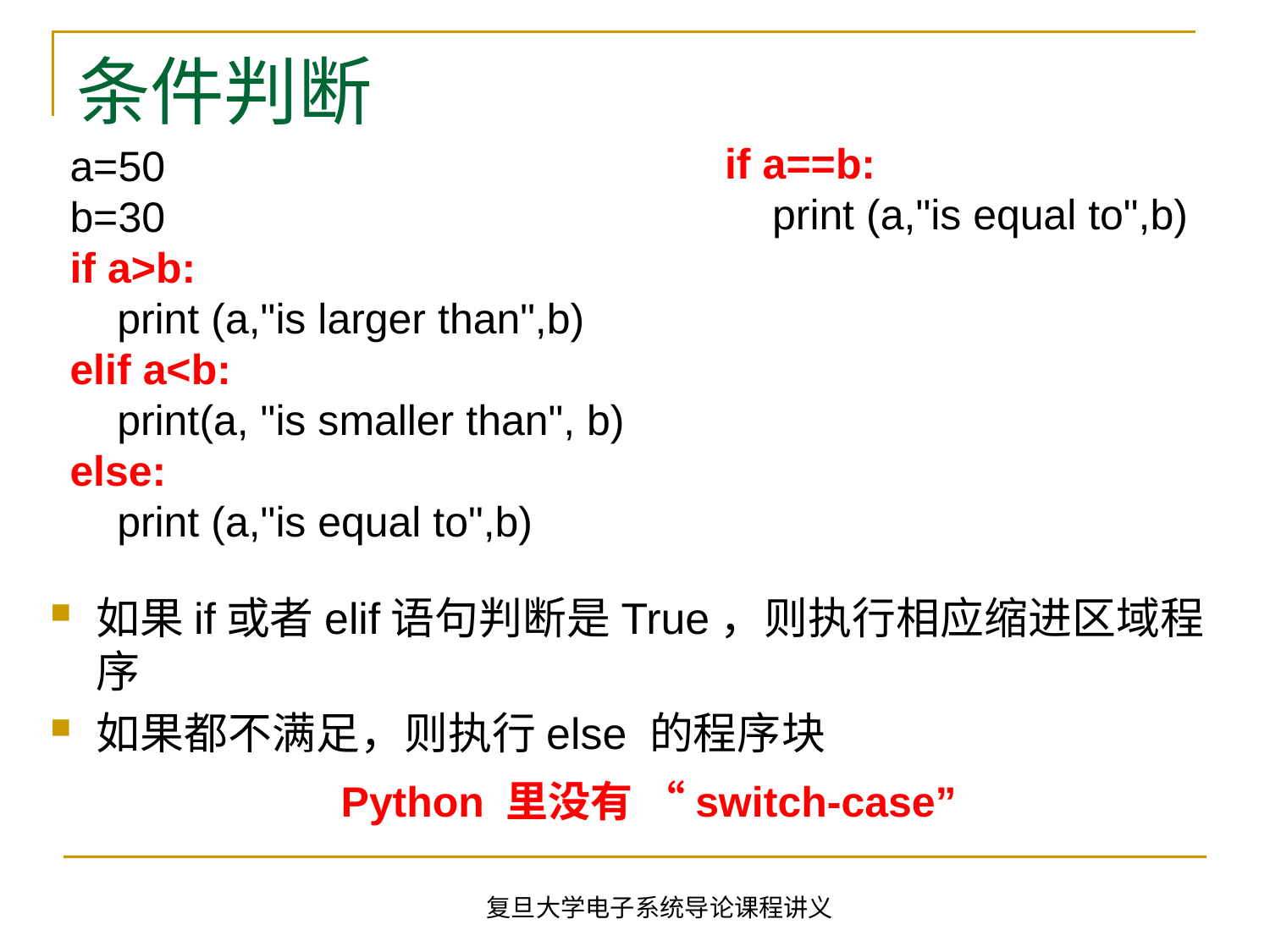

# 条件判断
if a==b:
    print (a,"is equal to",b)
a=50
b=30
if a>b:
    print (a,"is larger than",b)
elif a<b:
    print(a, "is smaller than", b)
else:
    print (a,"is equal to",b)

如果if或者elif语句判断是True，则执行相应缩进区域程序
如果都不满足，则执行else 的程序块
Python 里没有 “switch-case”